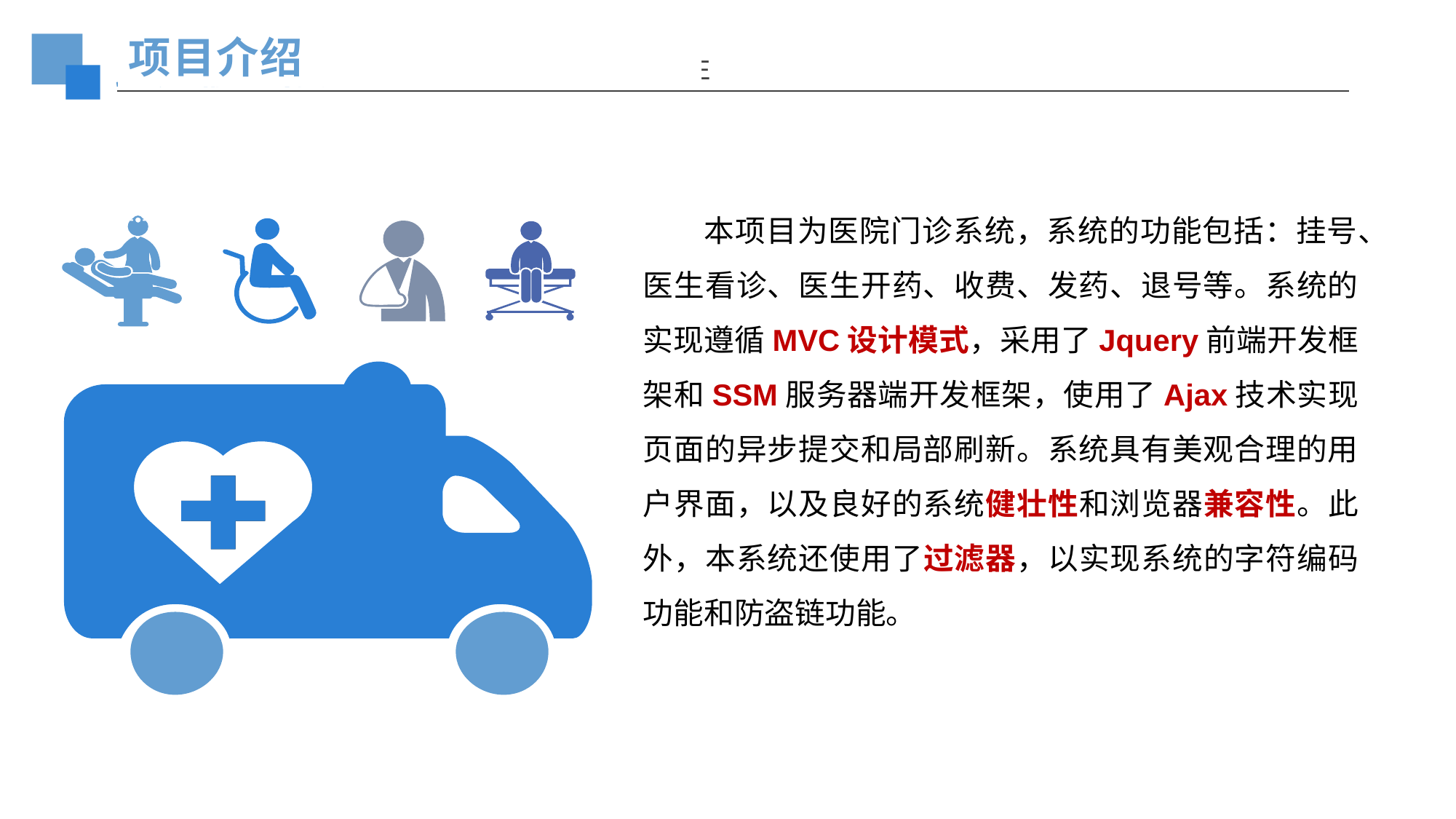

项目介绍
       本项目为医院门诊系统，系统的功能包括：挂号、医生看诊、医生开药、收费、发药、退号等。系统的实现遵循MVC设计模式，采用了Jquery前端开发框架和SSM服务器端开发框架，使用了Ajax技术实现页面的异步提交和局部刷新。系统具有美观合理的用户界面，以及良好的系统健壮性和浏览器兼容性。此外，本系统还使用了过滤器，以实现系统的字符编码功能和防盗链功能。